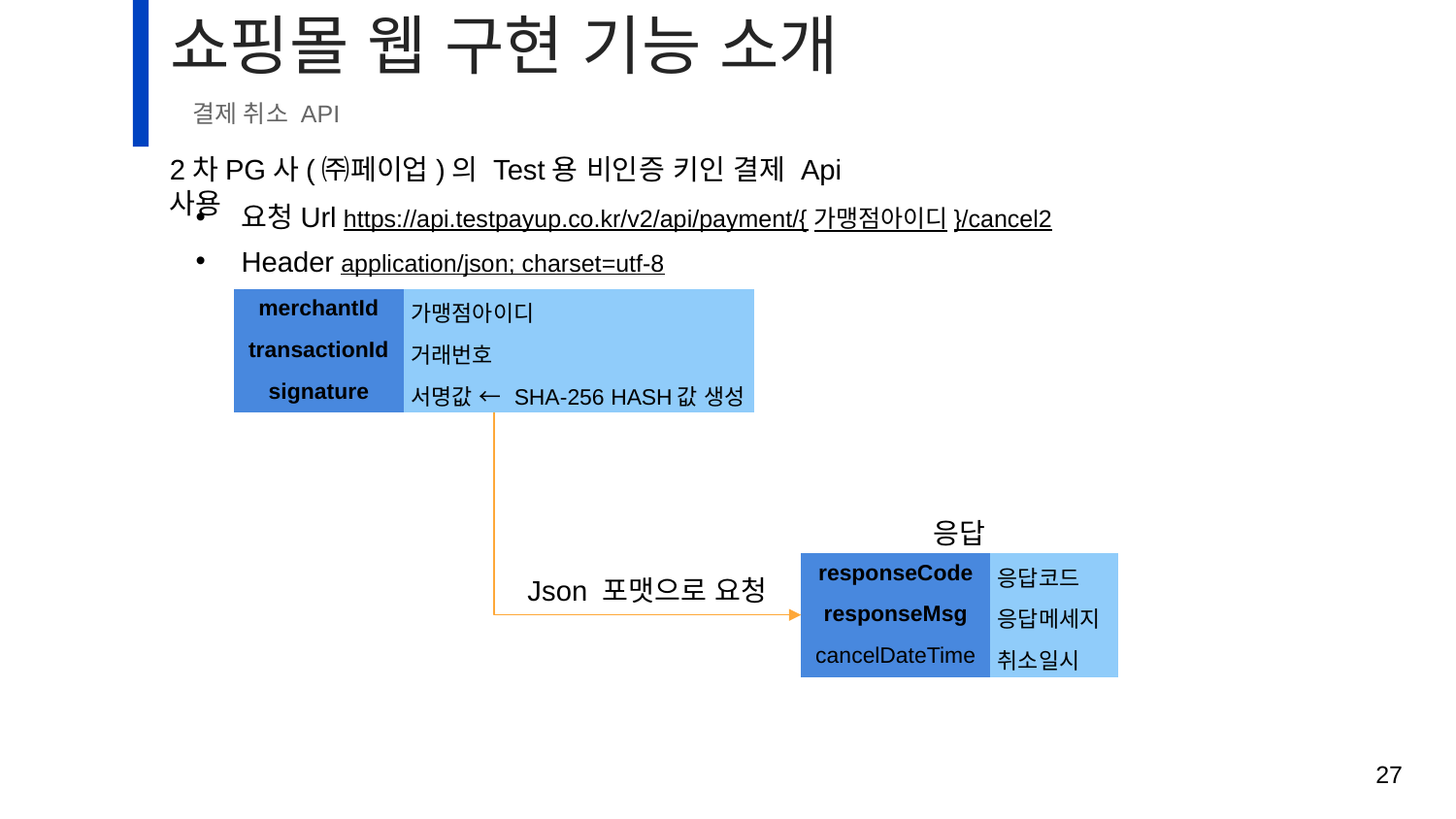

# 쇼핑몰 웹 구현 기능 소개
결제 취소 API
2차PG사(㈜페이업)의 Test용 비인증 키인 결제 Api사용
요청Url https://api.testpayup.co.kr/v2/api/payment/{가맹점아이디}/cancel2
Header application/json; charset=utf-8
| merchantId | 가맹점아이디 |
| --- | --- |
| transactionId | 거래번호 |
| signature | 서명값 ← SHA-256 HASH값 생성 |
응답
| responseCode | 응답코드 |
| --- | --- |
| responseMsg | 응답메세지 |
| cancelDateTime | 취소일시 |
Json 포맷으로 요청
27